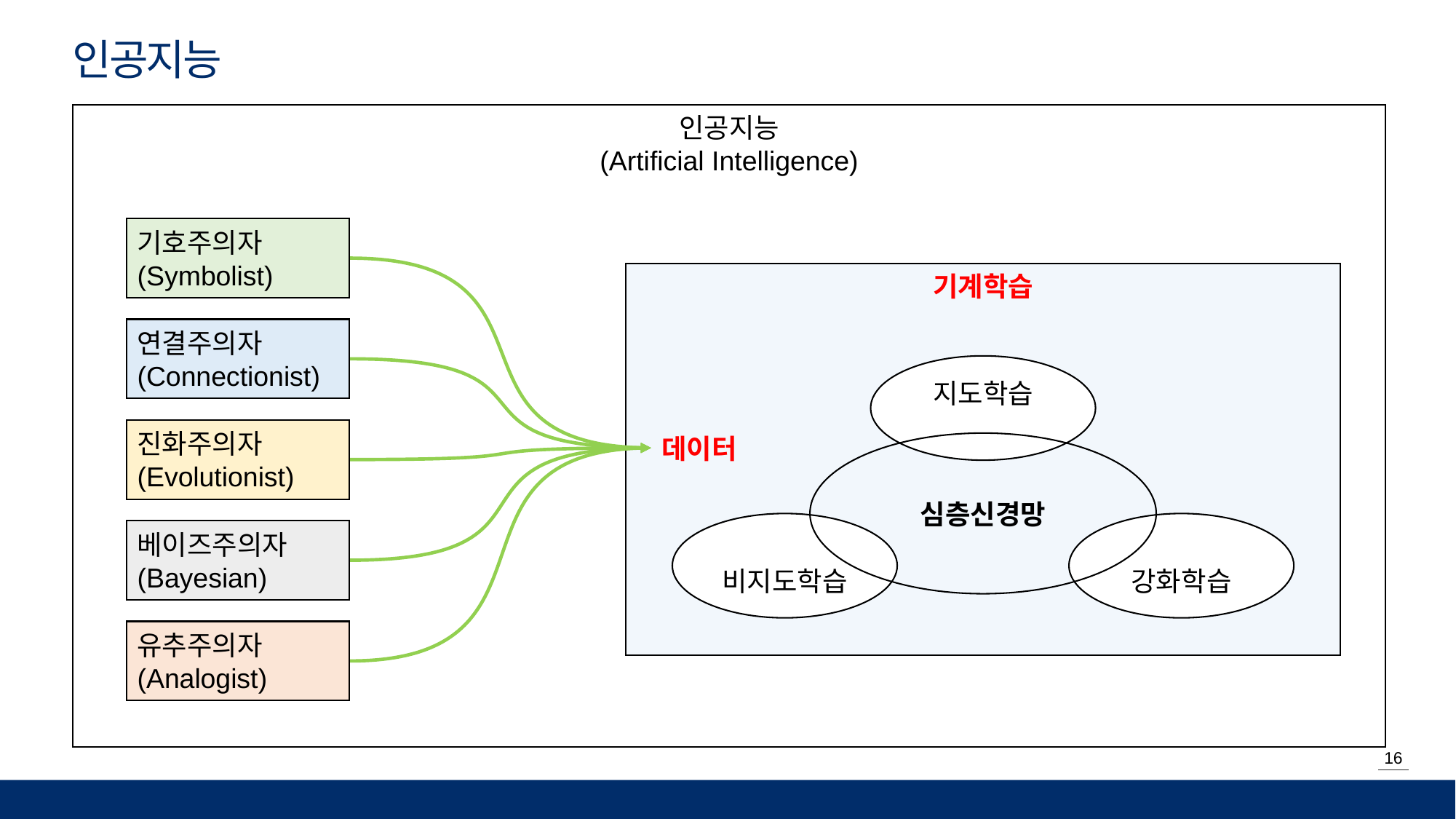

인공지능
인공지능
(Artificial Intelligence)
기호주의자
(Symbolist)
연결주의자
(Connectionist)
진화주의자
(Evolutionist)
베이즈주의자
(Bayesian)
유추주의자
(Analogist)
기계학습

지도학습
심층신경망
비지도학습
강화학습
데이터